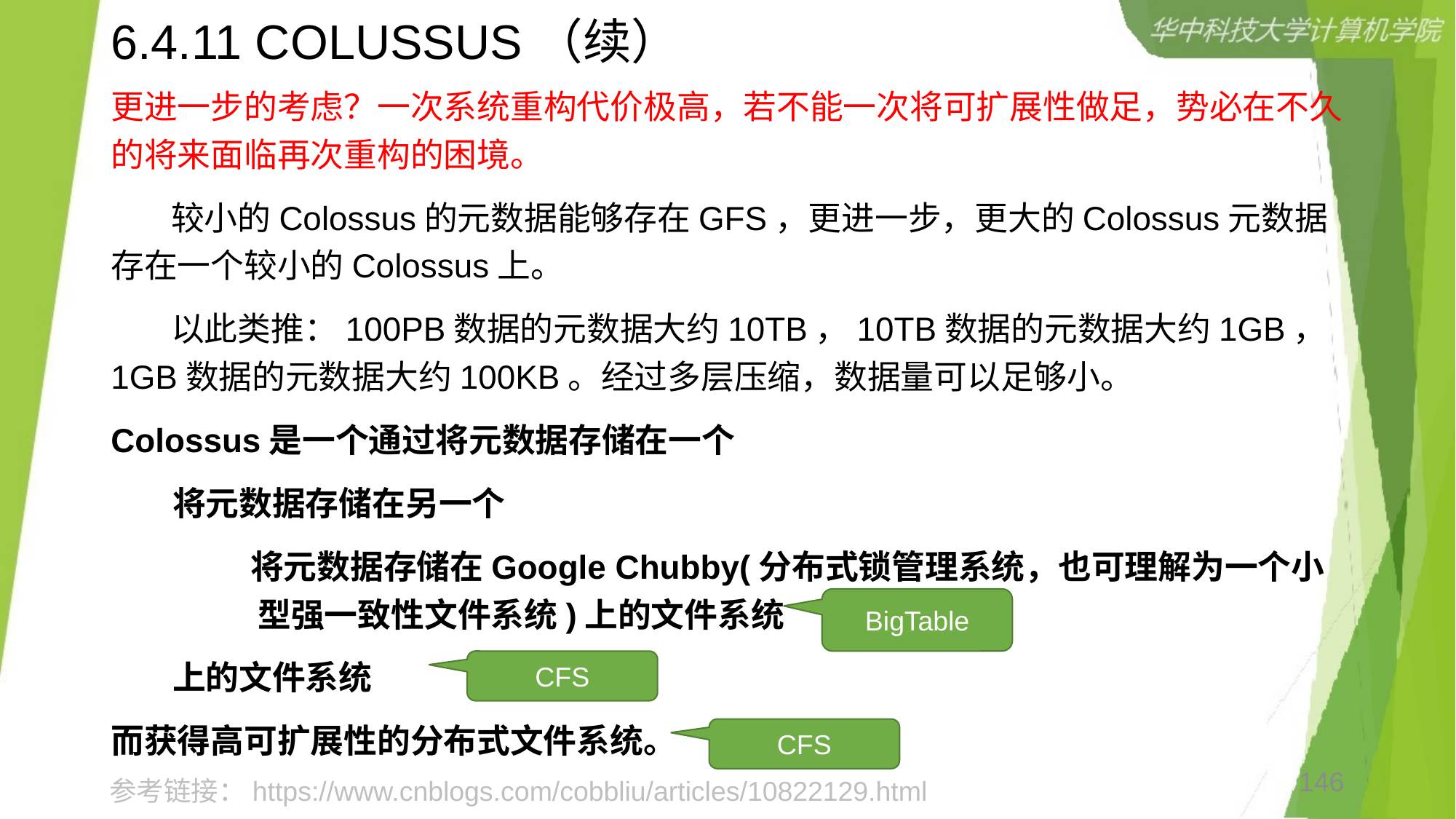

# 6.4.11 COLUSSUS（续）
更进一步的考虑？一次系统重构代价极高，若不能一次将可扩展性做足，势必在不久的将来面临再次重构的困境。
       较小的Colossus的元数据能够存在GFS，更进一步，更大的Colossus元数据存在一个较小的Colossus上。
       以此类推：100PB数据的元数据大约10TB，10TB数据的元数据大约1GB，1GB数据的元数据大约100KB。经过多层压缩，数据量可以足够小。
Colossus是一个通过将元数据存储在一个
       将元数据存储在另一个
将元数据存储在Google Chubby(分布式锁管理系统，也可理解为一个小    型强一致性文件系统)上的文件系统
       上的文件系统
而获得高可扩展性的分布式文件系统。
BigTable
CFS
CFS
146
参考链接：https://www.cnblogs.com/cobbliu/articles/10822129.html